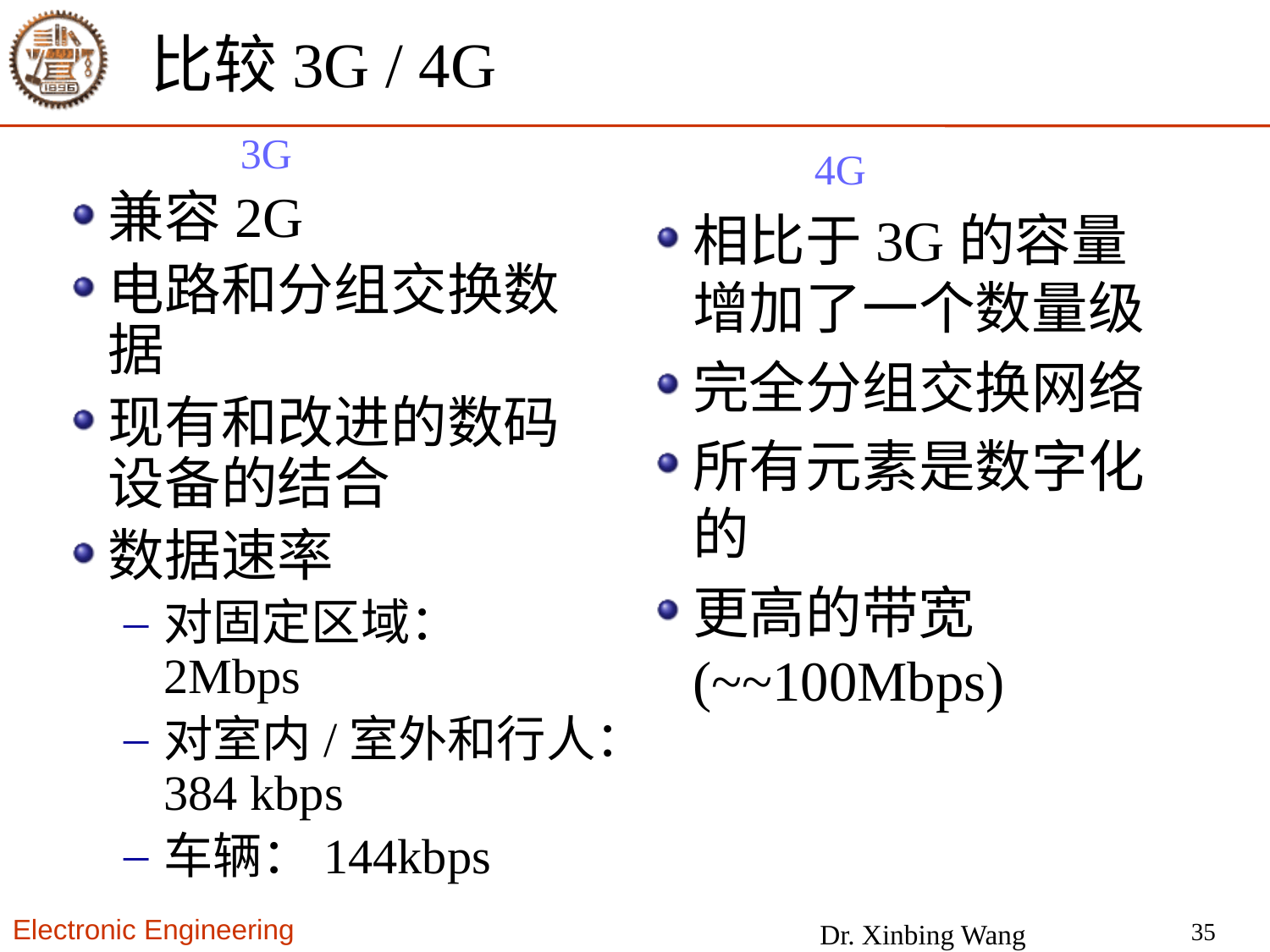

# 比较3G / 4G
                 3G
兼容2G
电路和分组交换数据
现有和改进的数码设备的结合
数据速率
对固定区域：2Mbps
对室内/室外和行人：384 kbps
车辆：144kbps
                4G
相比于3G的容量增加了一个数量级
完全分组交换网络
所有元素是数字化的
更高的带宽 (~~100Mbps)

35
Dr. Xinbing Wang